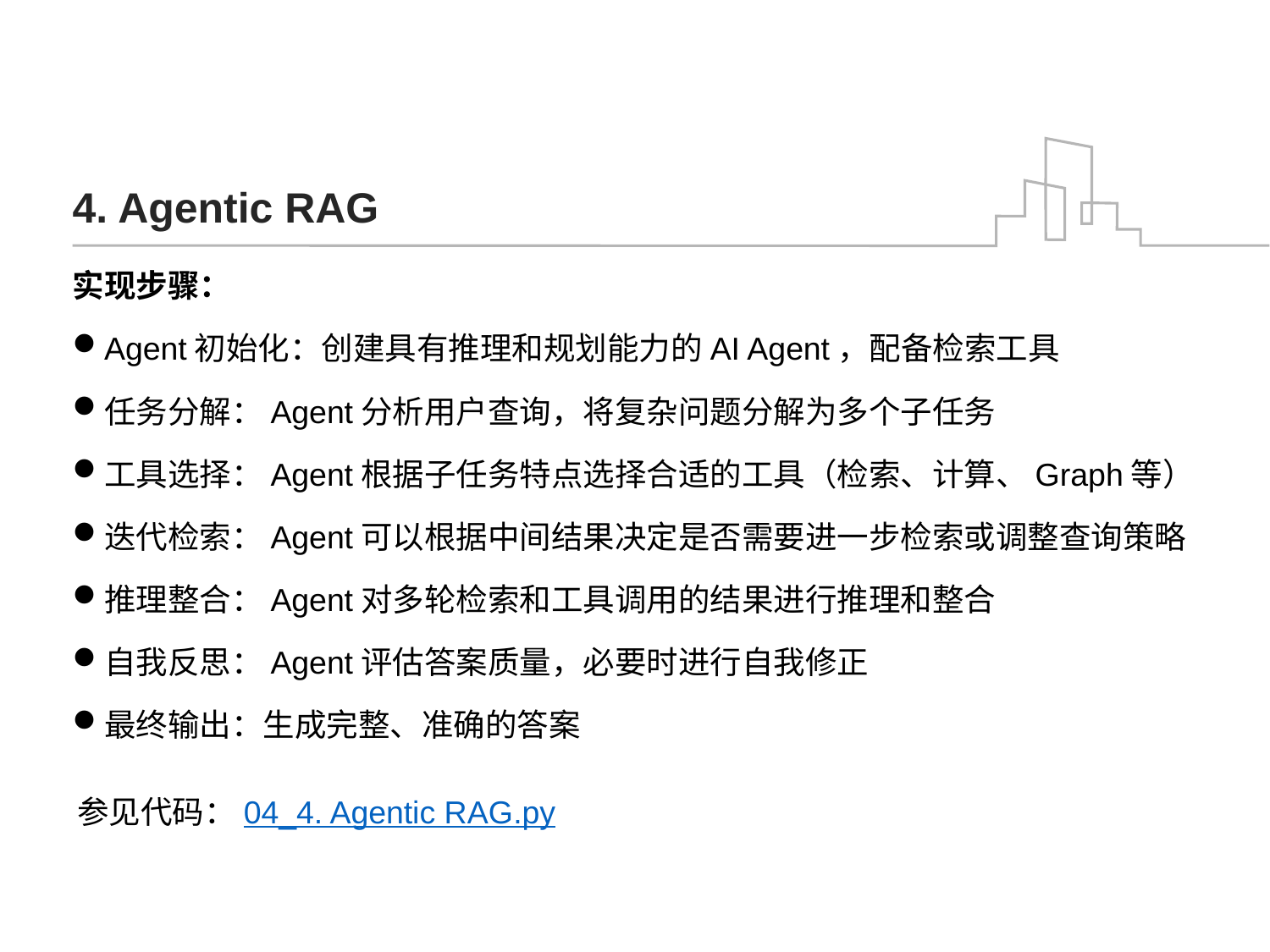

# 4. Agentic RAG
实现步骤：
Agent初始化：创建具有推理和规划能力的AI Agent，配备检索工具
任务分解：Agent分析用户查询，将复杂问题分解为多个子任务
工具选择：Agent根据子任务特点选择合适的工具（检索、计算、Graph等）
迭代检索：Agent可以根据中间结果决定是否需要进一步检索或调整查询策略
推理整合：Agent对多轮检索和工具调用的结果进行推理和整合
自我反思：Agent评估答案质量，必要时进行自我修正
最终输出：生成完整、准确的答案
参见代码：04_4. Agentic RAG.py